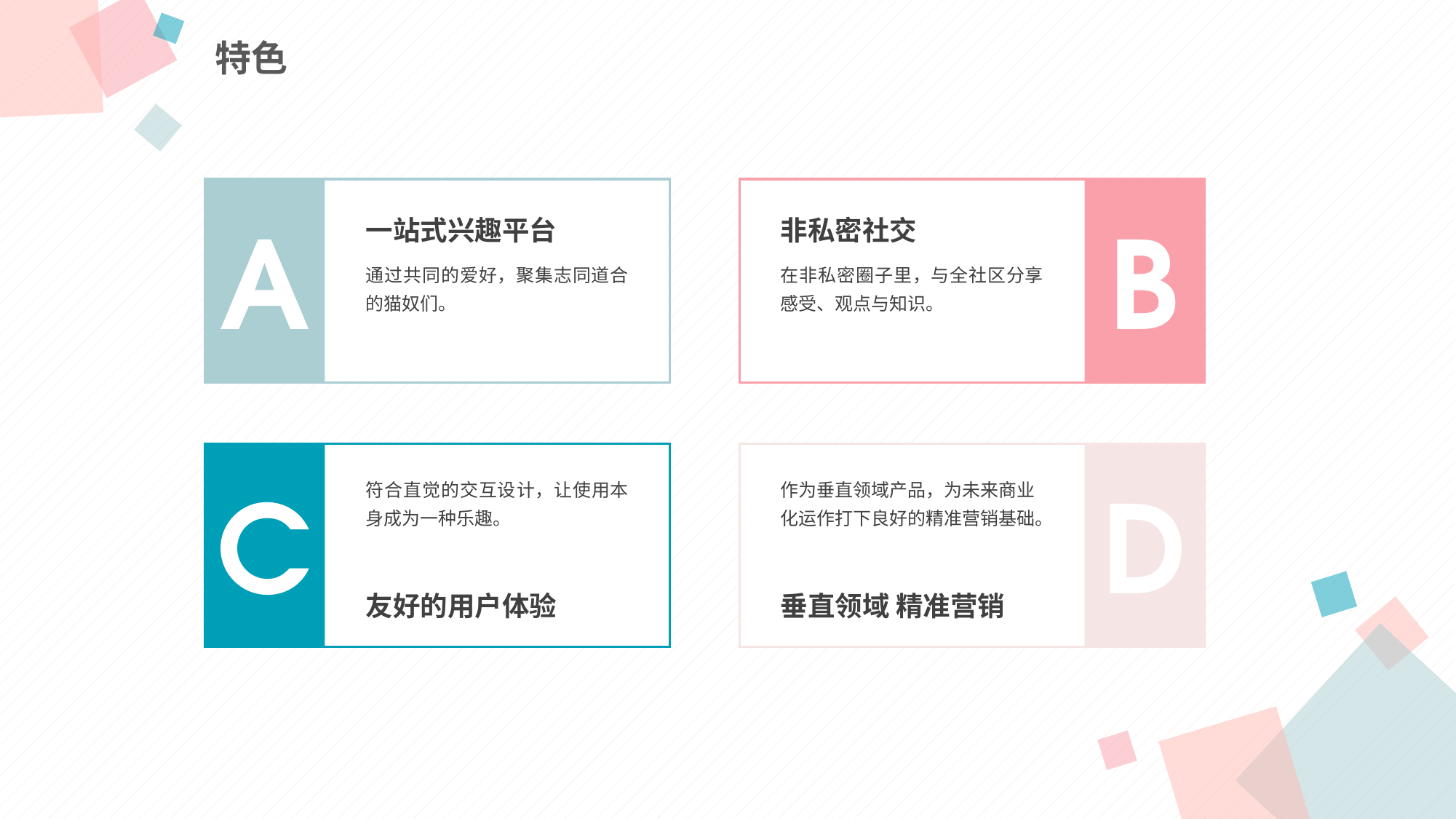

特色

一站式兴趣平台
非私密社交
A
B
通过共同的爱好，聚集志同道合的猫奴们。
在非私密圈子里，与全社区分享感受、观点与知识。

C
D
符合直觉的交互设计，让使用本身成为一种乐趣。
作为垂直领域产品，为未来商业化运作打下良好的精准营销基础。
友好的用户体验
垂直领域 精准营销